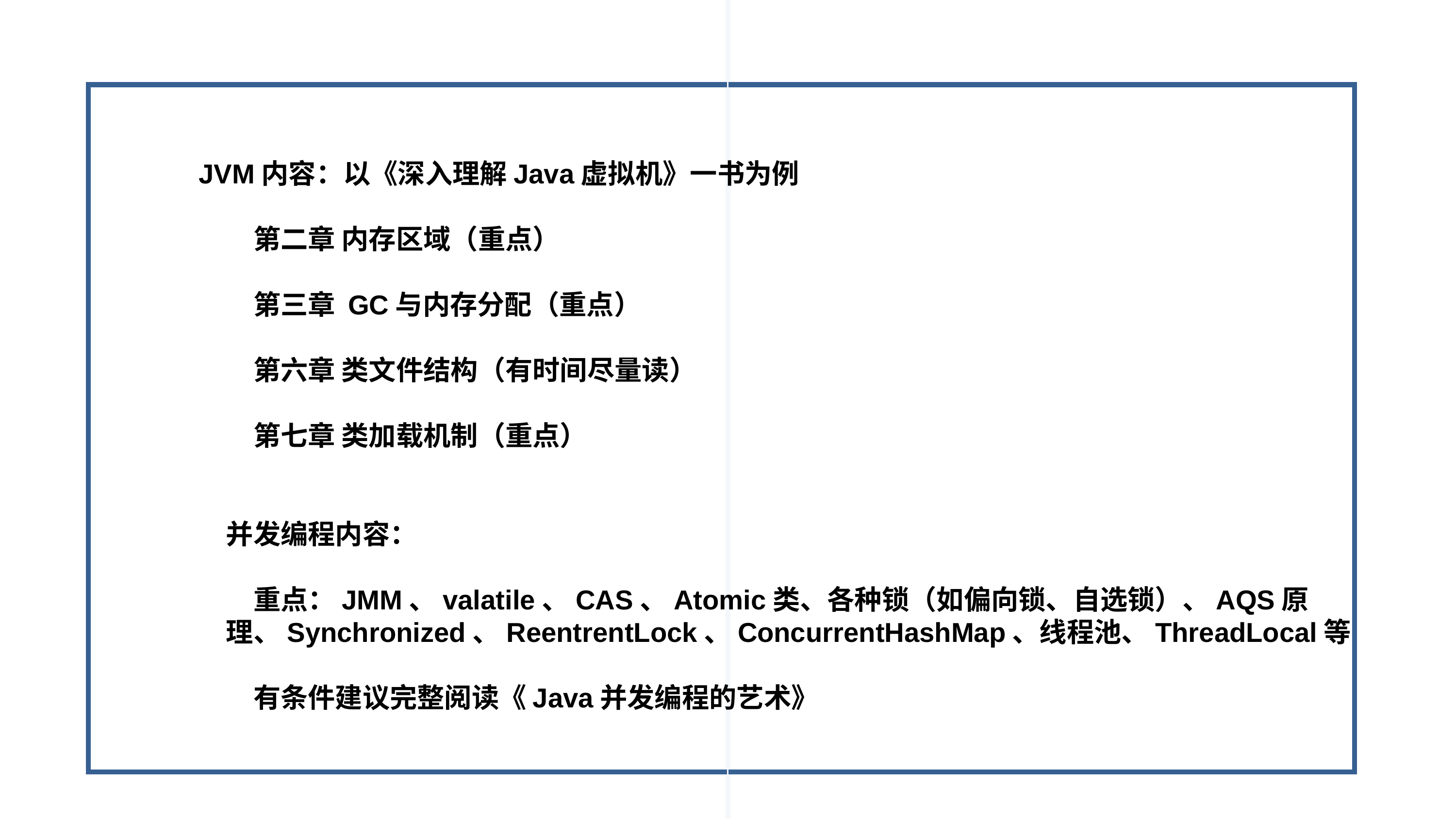

JVM内容：以《深入理解Java虚拟机》一书为例

第二章 内存区域（重点）

第三章 GC与内存分配（重点）

第六章 类文件结构（有时间尽量读）

第七章 类加载机制（重点）

并发编程内容：

重点：JMM、valatile、CAS、Atomic类、各种锁（如偏向锁、自选锁）、AQS原理、Synchronized、ReentrentLock、ConcurrentHashMap、线程池、ThreadLocal等

有条件建议完整阅读《Java并发编程的艺术》